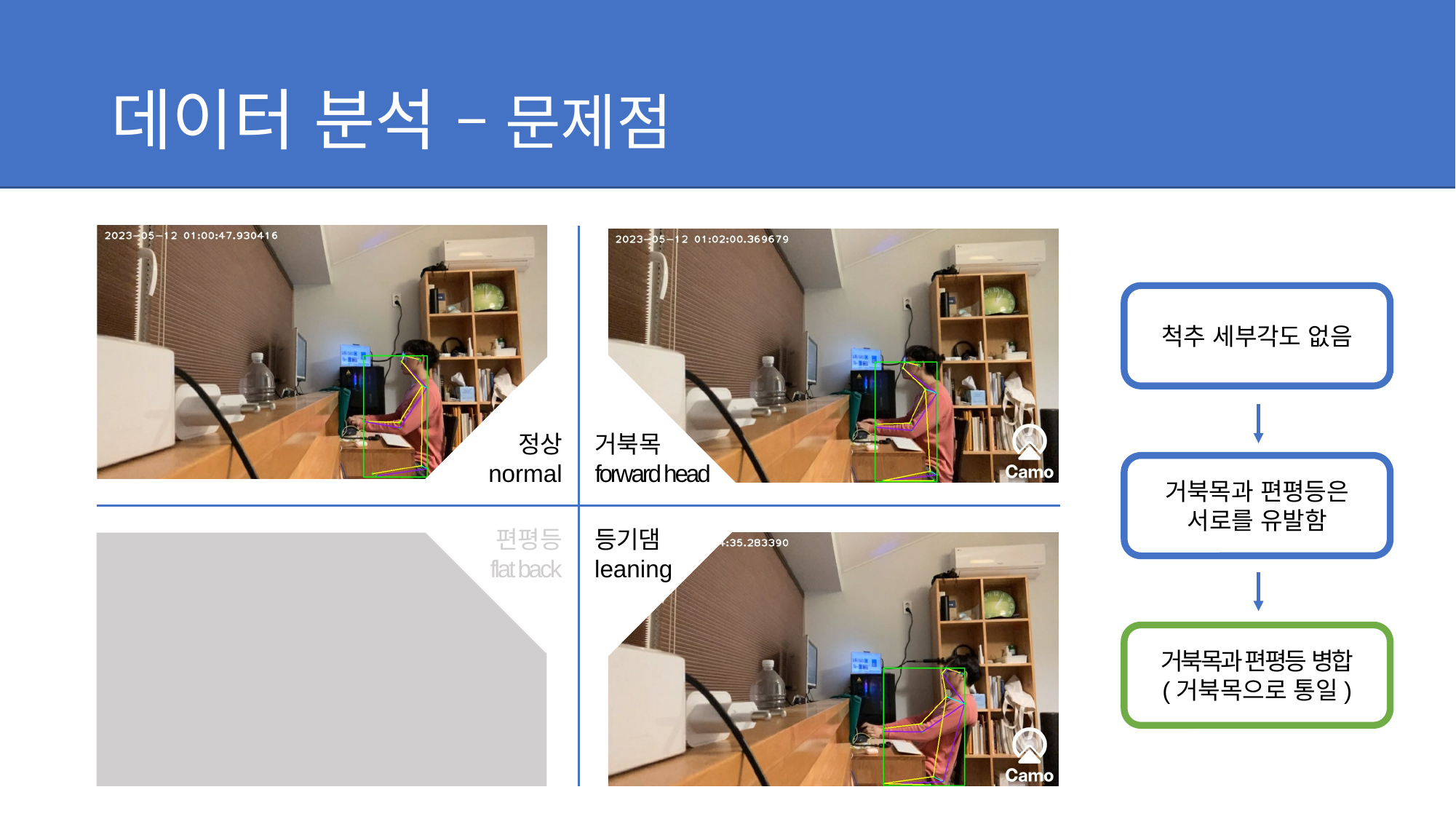

# 데이터 분석 – 문제점

척추 세부각도 없음
거북목
forward head
정상
normal
거북목과 편평등은 서로를 유발함
등기댐
leaning
편평등
flat back

거북목과 편평등 병합
(거북목으로 통일)